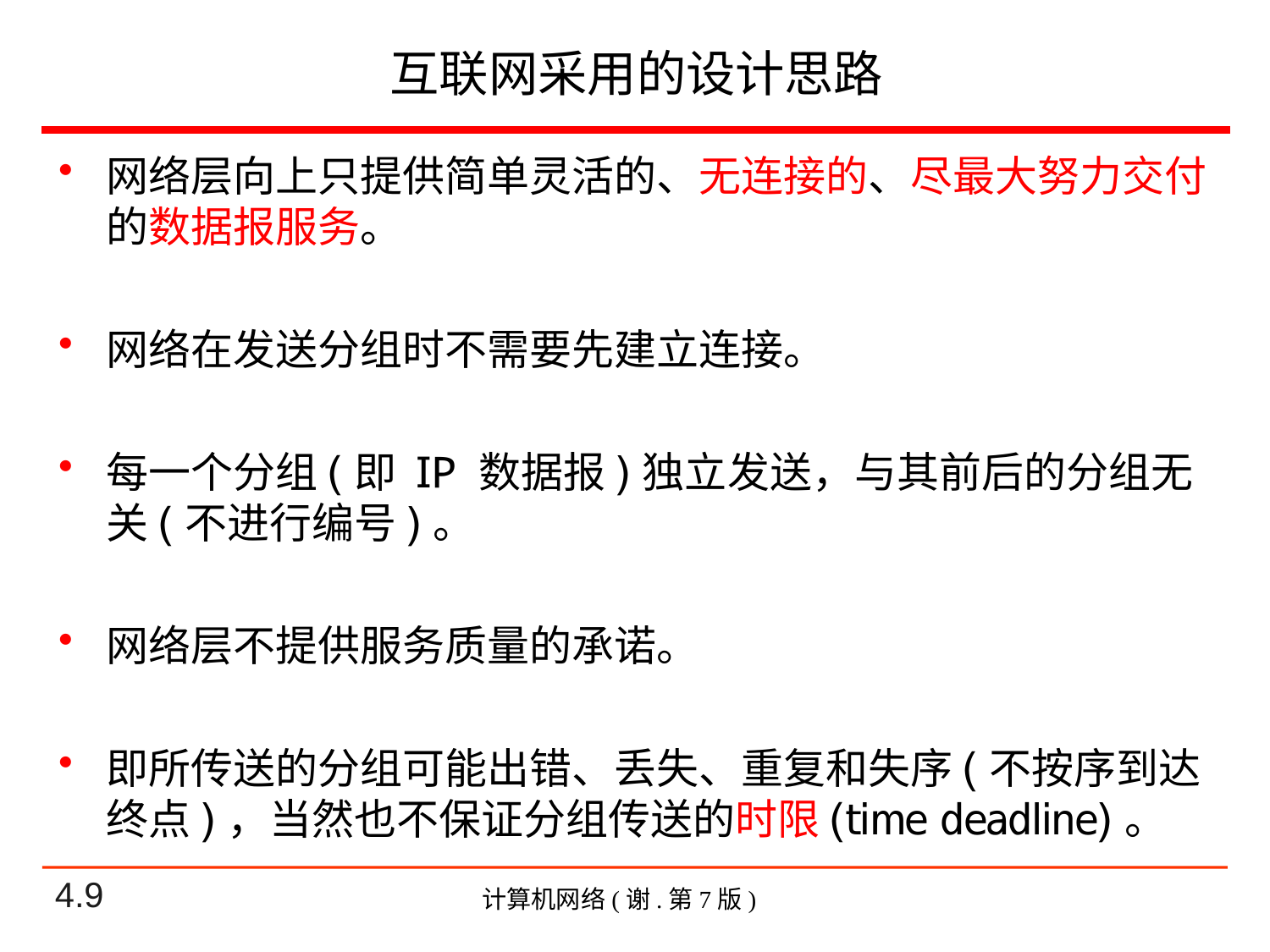

# 互联网采用的设计思路
网络层向上只提供简单灵活的、无连接的、尽最大努力交付的数据报服务。

网络在发送分组时不需要先建立连接。

每一个分组(即 IP 数据报)独立发送，与其前后的分组无关(不进行编号)。

网络层不提供服务质量的承诺。

即所传送的分组可能出错、丢失、重复和失序(不按序到达终点)，当然也不保证分组传送的时限(time deadline)。